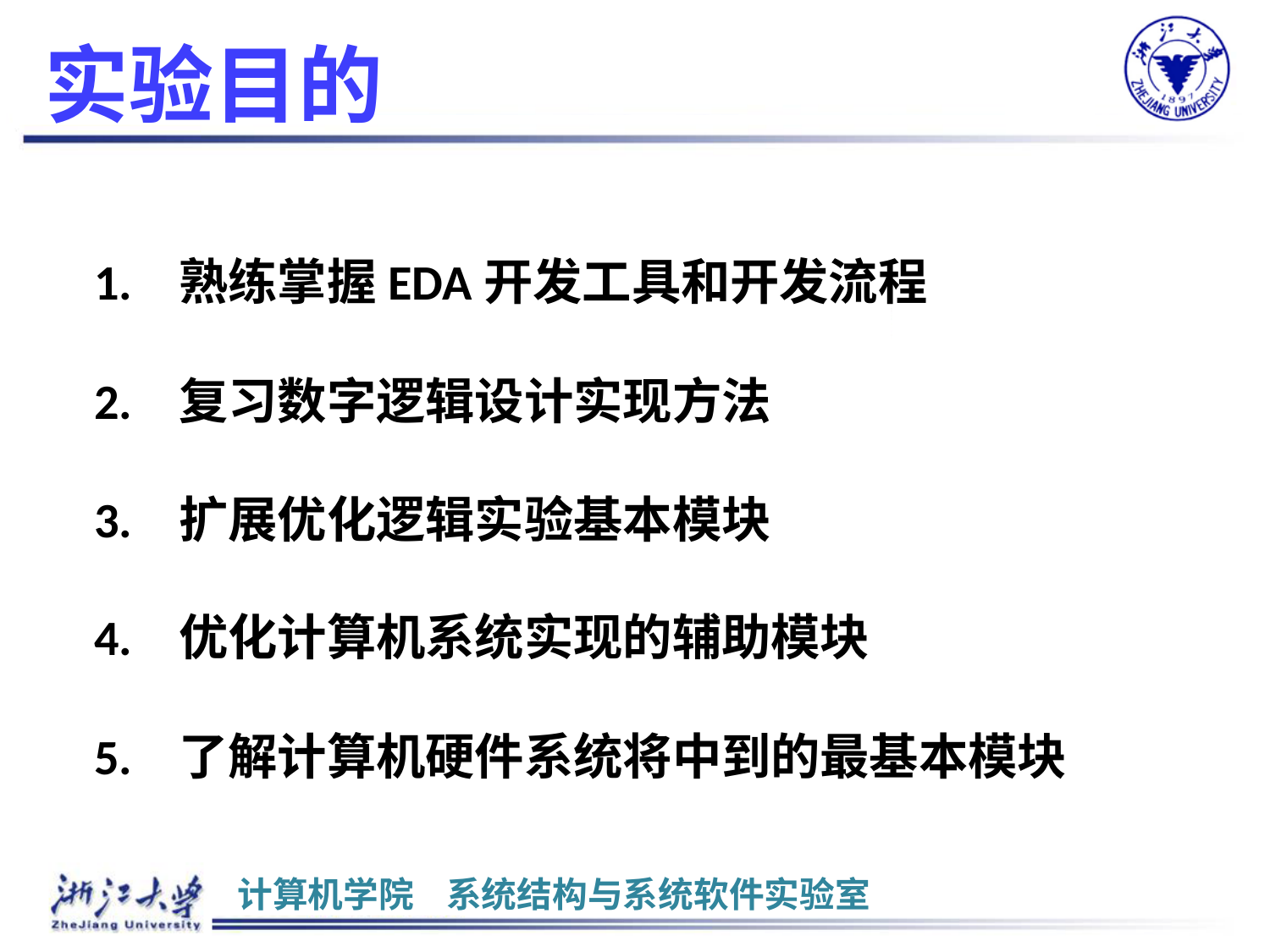

# 实验目的
1.	熟练掌握EDA开发工具和开发流程
2.	复习数字逻辑设计实现方法
3.	扩展优化逻辑实验基本模块
4.	优化计算机系统实现的辅助模块
5.	了解计算机硬件系统将中到的最基本模块
5